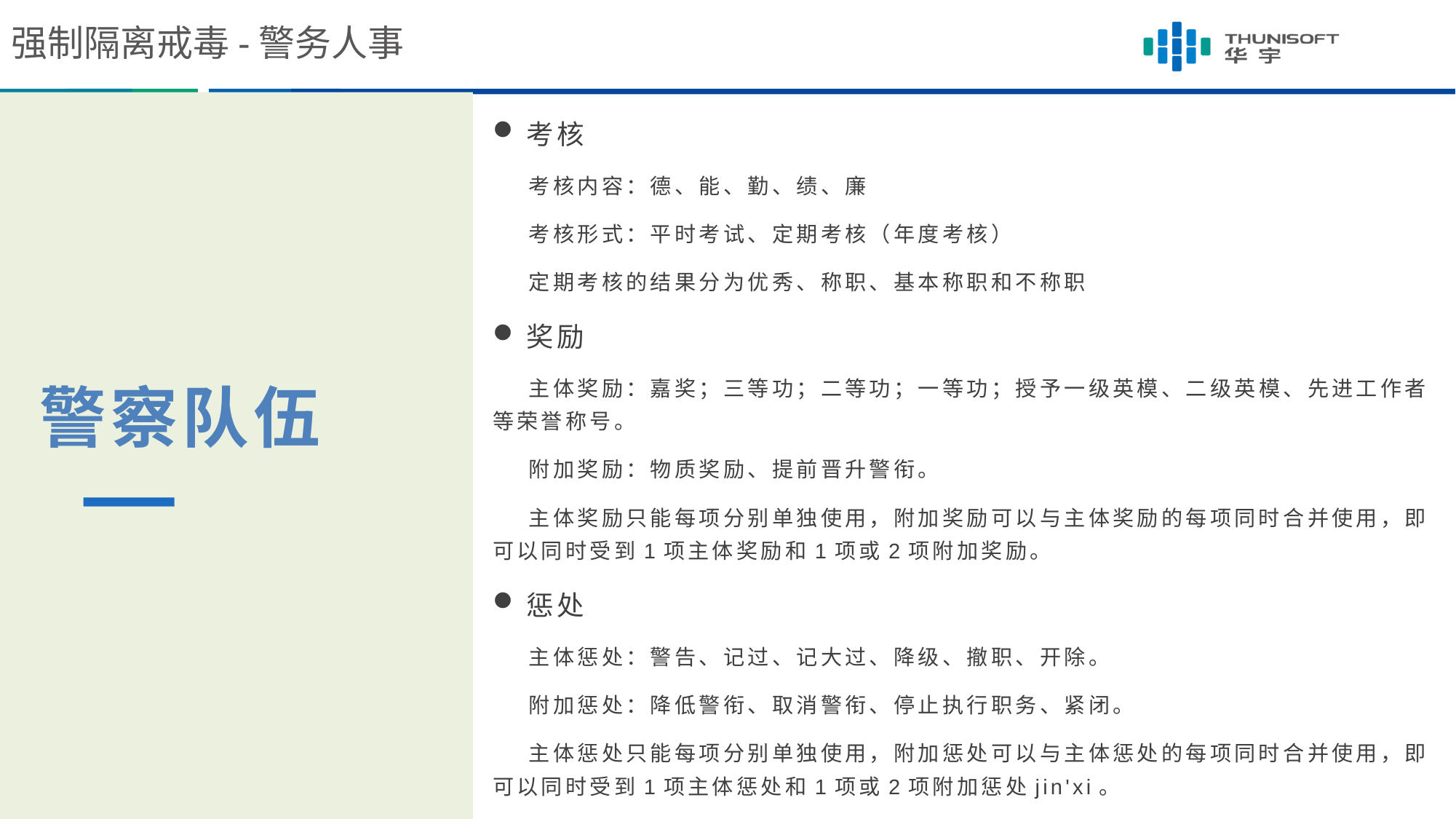

强制隔离戒毒-警务人事

考核
    考核内容：德、能、勤、绩、廉
    考核形式：平时考试、定期考核（年度考核）
    定期考核的结果分为优秀、称职、基本称职和不称职
奖励
    主体奖励：嘉奖；三等功；二等功；一等功；授予一级英模、二级英模、先进工作者等荣誉称号。
    附加奖励：物质奖励、提前晋升警衔。
    主体奖励只能每项分别单独使用，附加奖励可以与主体奖励的每项同时合并使用，即可以同时受到1项主体奖励和1项或2项附加奖励。
惩处
    主体惩处：警告、记过、记大过、降级、撤职、开除。
    附加惩处：降低警衔、取消警衔、停止执行职务、紧闭。
    主体惩处只能每项分别单独使用，附加惩处可以与主体惩处的每项同时合并使用，即可以同时受到1项主体惩处和1项或2项附加惩处jin'xi。
警察队伍

119